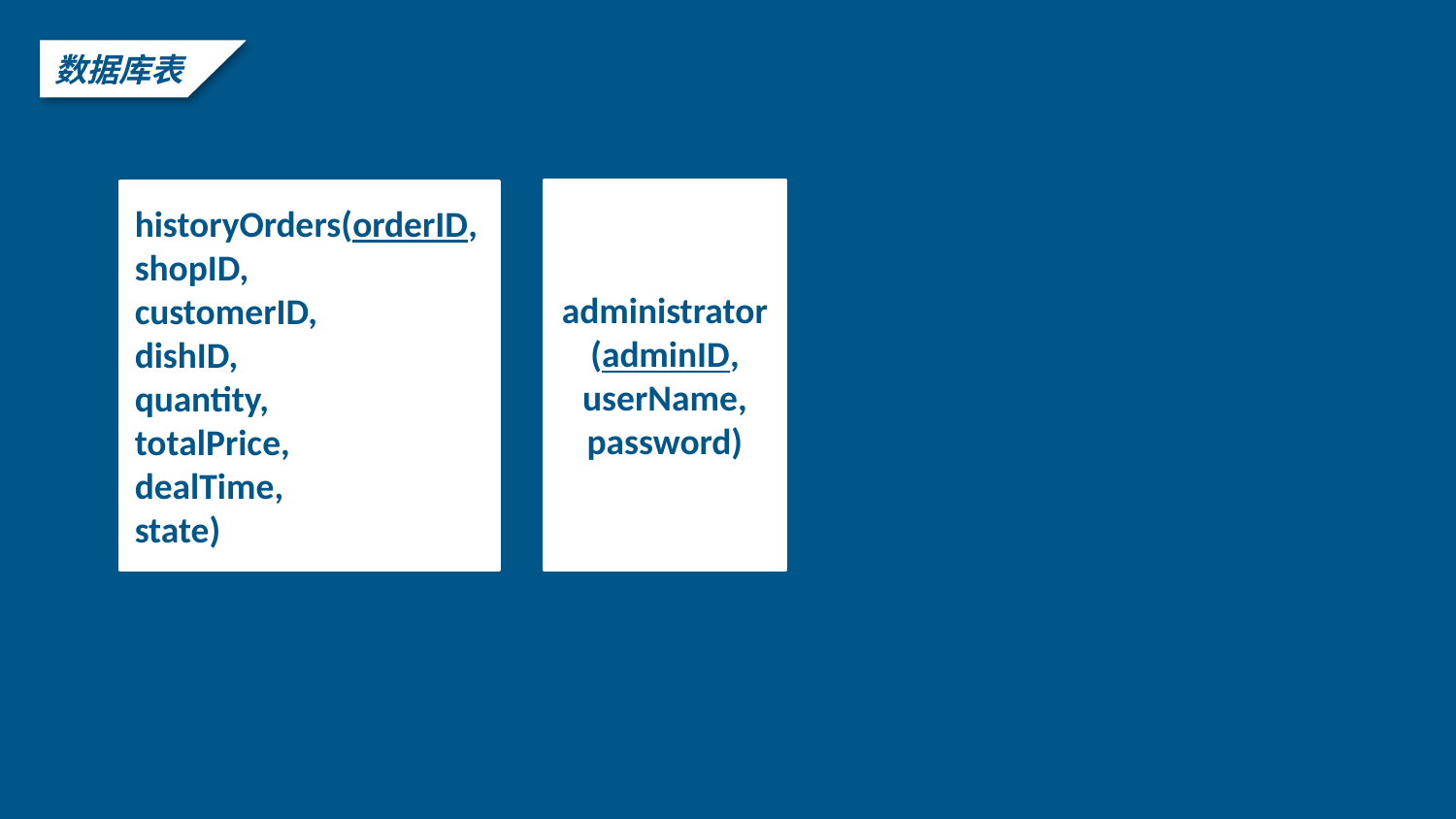

数据库表
administrator(adminID, userName, password)
historyOrders(orderID, shopID,
customerID,
dishID,
quantity,
totalPrice,
dealTime,
state)